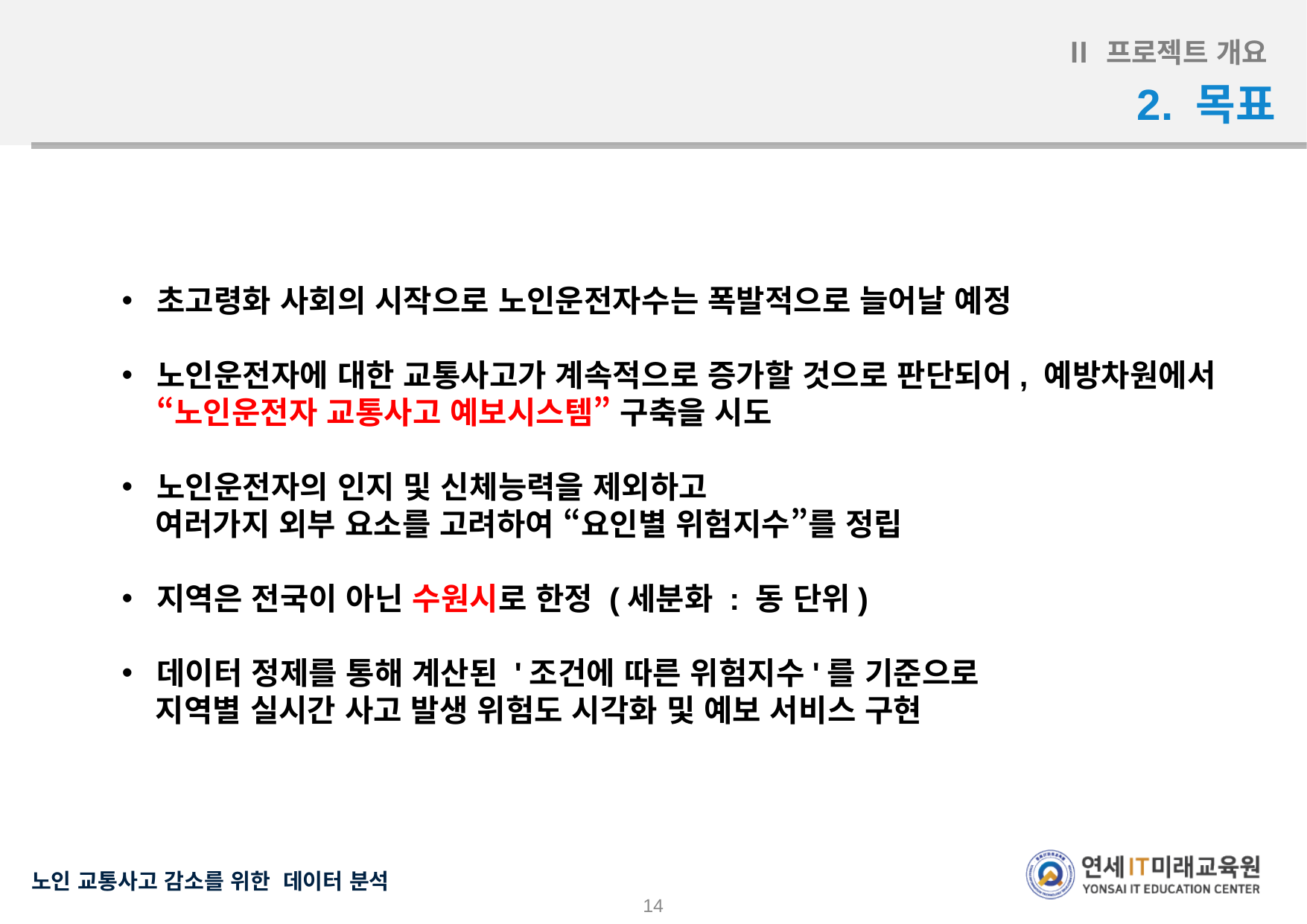

Ⅱ 프로젝트 개요
2. 목표
초고령화 사회의 시작으로 노인운전자수는 폭발적으로 늘어날 예정

노인운전자에 대한 교통사고가 계속적으로 증가할 것으로 판단되어, 예방차원에서 “노인운전자 교통사고 예보시스템” 구축을 시도

노인운전자의 인지 및 신체능력을 제외하고
   여러가지 외부 요소를 고려하여 “요인별 위험지수”를 정립

지역은 전국이 아닌 수원시로 한정 (세분화 : 동 단위)

데이터 정제를 통해 계산된 '조건에 따른 위험지수'를 기준으로
   지역별 실시간 사고 발생 위험도 시각화 및 예보 서비스 구현
14